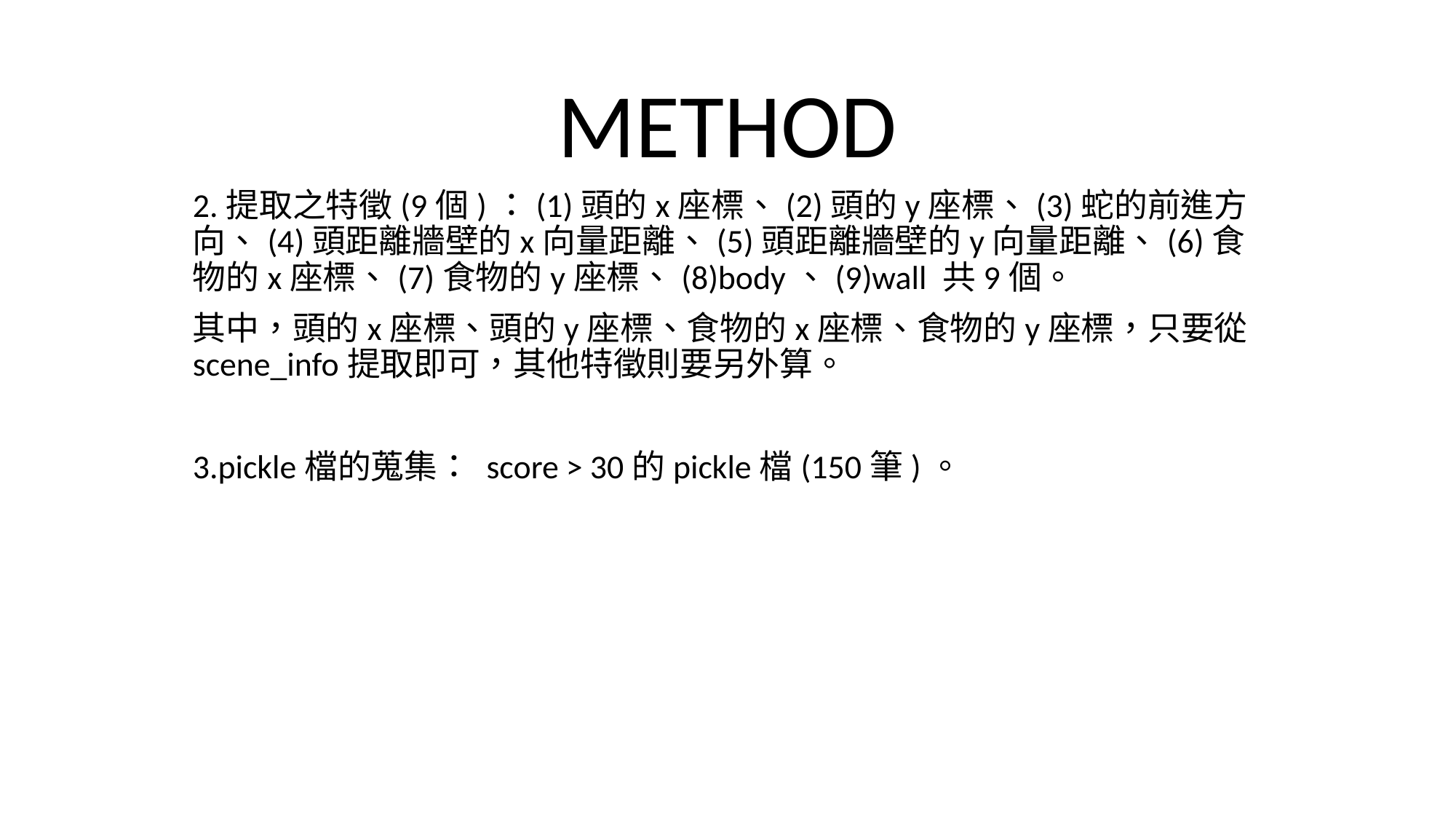

# METHOD
2.提取之特徵(9個)：(1)頭的x座標、(2)頭的y座標、(3)蛇的前進方向、(4)頭距離牆壁的x向量距離、(5)頭距離牆壁的y向量距離、(6)食物的x座標、(7)食物的y座標、(8)body、(9)wall 共9個。
其中，頭的x座標、頭的y座標、食物的x座標、食物的y座標，只要從scene_info提取即可，其他特徵則要另外算。

3.pickle檔的蒐集： score > 30的pickle檔(150筆)。